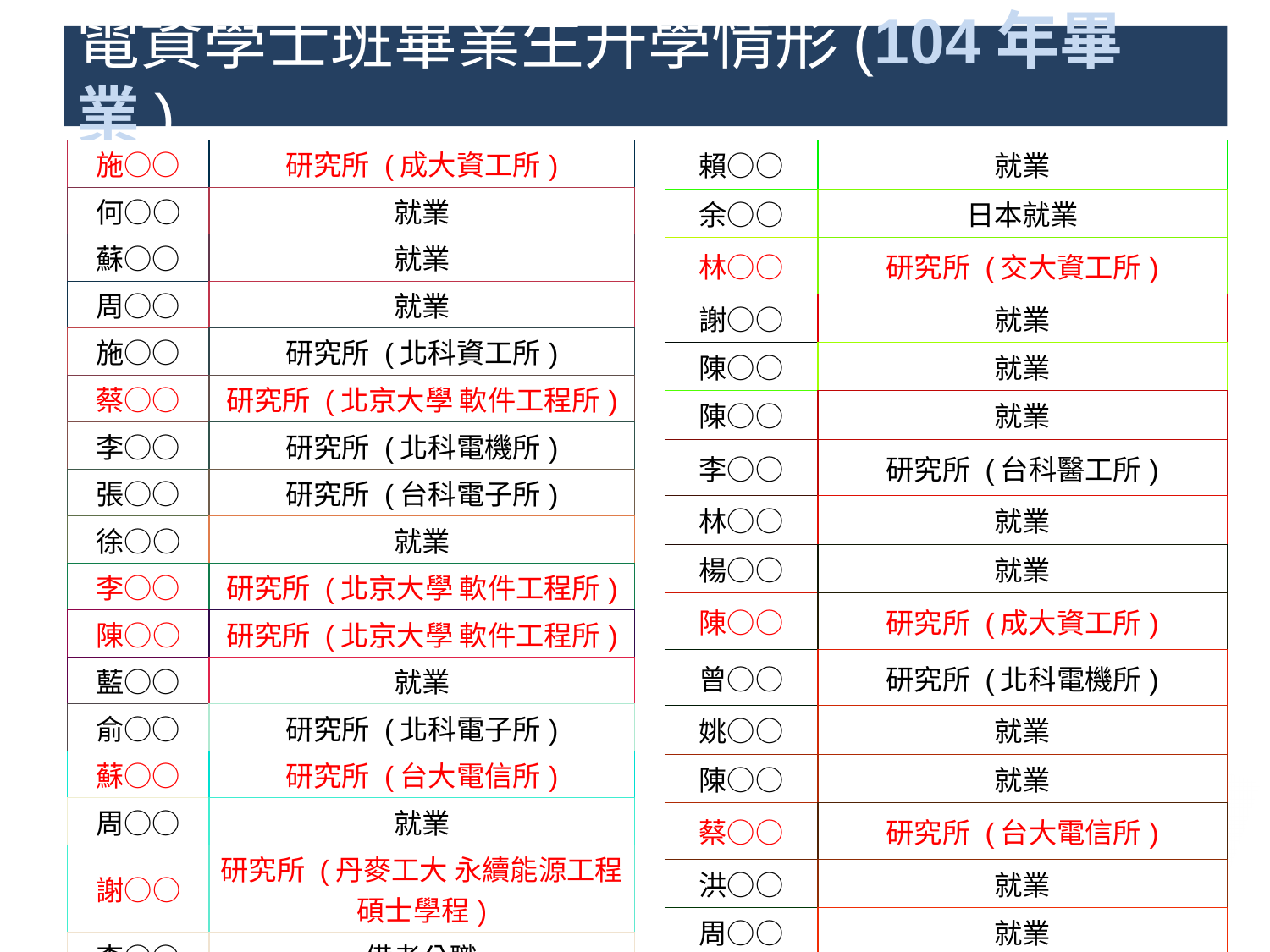

# 電資學士班畢業生升學情形(104年畢業)
| 施○○ | 研究所 (成大資工所) |
| --- | --- |
| 何○○ | 就業 |
| 蘇○○ | 就業 |
| 周○○ | 就業 |
| 施○○ | 研究所 (北科資工所) |
| 蔡○○ | 研究所 (北京大學 軟件工程所) |
| 李○○ | 研究所 (北科電機所) |
| 張○○ | 研究所 (台科電子所) |
| 徐○○ | 就業 |
| 李○○ | 研究所 (北京大學 軟件工程所) |
| 陳○○ | 研究所 (北京大學 軟件工程所) |
| 藍○○ | 就業 |
| 俞○○ | 研究所 (北科電子所) |
| 蘇○○ | 研究所 (台大電信所) |
| 周○○ | 就業 |
| 謝○○ | 研究所 (丹麥工大 永續能源工程碩士學程) |
| 李○○ | 備考公職 |
| 朱○○ | 研究所 (中興電機所) |
| 賴○○ | 就業 |
| --- | --- |
| 余○○ | 日本就業 |
| 林○○ | 研究所 (交大資工所) |
| 謝○○ | 就業 |
| 陳○○ | 就業 |
| 陳○○ | 就業 |
| 李○○ | 研究所 (台科醫工所) |
| 林○○ | 就業 |
| 楊○○ | 就業 |
| 陳○○ | 研究所 (成大資工所) |
| 曾○○ | 研究所 (北科電機所) |
| 姚○○ | 就業 |
| 陳○○ | 就業 |
| 蔡○○ | 研究所 (台大電信所) |
| 洪○○ | 就業 |
| 周○○ | 就業 |
| 鄒○○ | 內湖科學園區就業 |
38
www.ntut.edu.tw